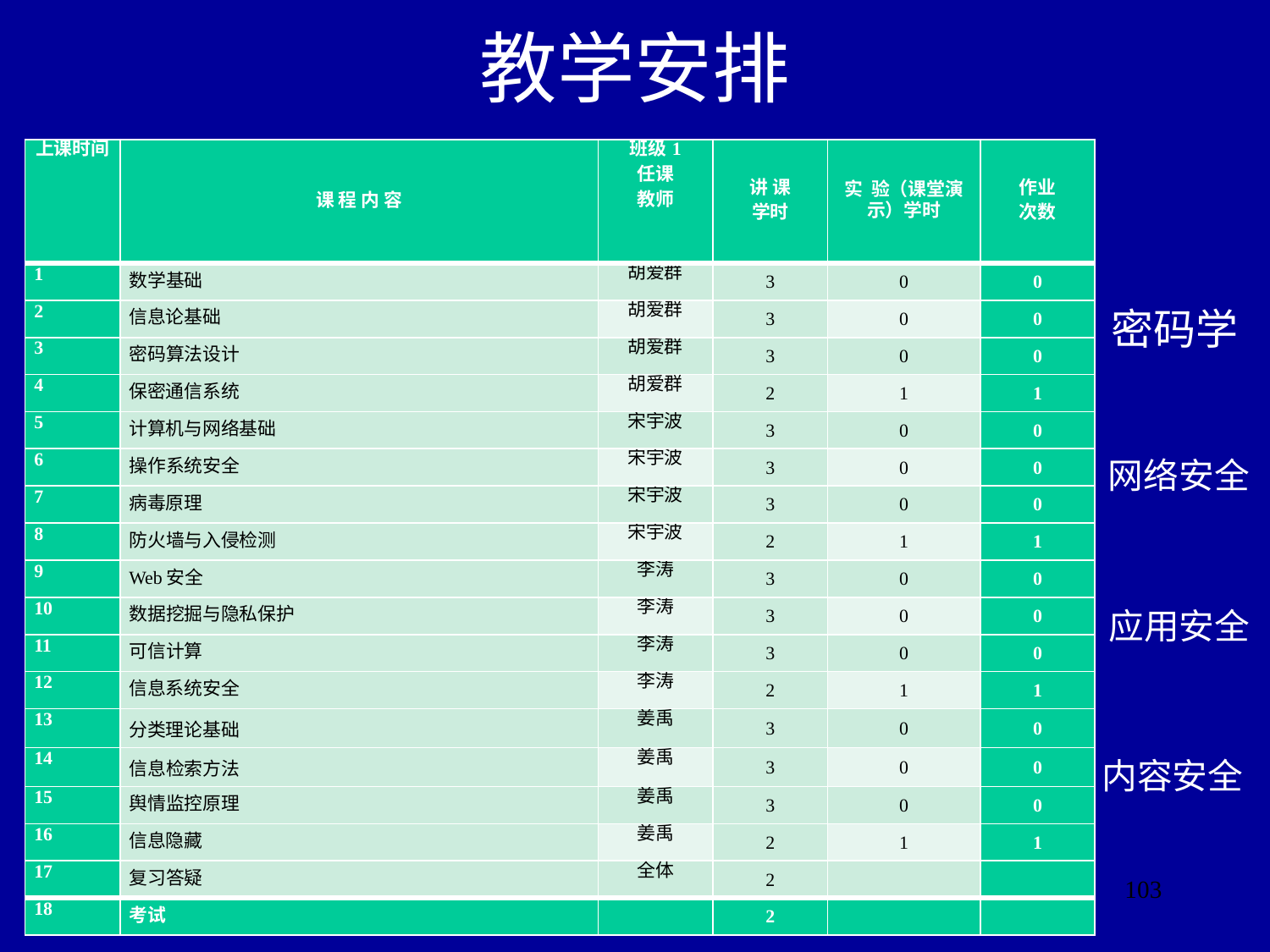

# 教学安排
| 上课时间 | 课 程 内 容 | 班级1 任课 教师 | 讲 课 学时 | 实 验（课堂演示）学时 | 作业 次数 |
| --- | --- | --- | --- | --- | --- |
| 1 | 数学基础 | 胡爱群 | 3 | 0 | 0 |
| 2 | 信息论基础 | 胡爱群 | 3 | 0 | 0 |
| 3 | 密码算法设计 | 胡爱群 | 3 | 0 | 0 |
| 4 | 保密通信系统 | 胡爱群 | 2 | 1 | 1 |
| 5 | 计算机与网络基础 | 宋宇波 | 3 | 0 | 0 |
| 6 | 操作系统安全 | 宋宇波 | 3 | 0 | 0 |
| 7 | 病毒原理 | 宋宇波 | 3 | 0 | 0 |
| 8 | 防火墙与入侵检测 | 宋宇波 | 2 | 1 | 1 |
| 9 | Web安全 | 李涛 | 3 | 0 | 0 |
| 10 | 数据挖掘与隐私保护 | 李涛 | 3 | 0 | 0 |
| 11 | 可信计算 | 李涛 | 3 | 0 | 0 |
| 12 | 信息系统安全 | 李涛 | 2 | 1 | 1 |
| 13 | 分类理论基础 | 姜禹 | 3 | 0 | 0 |
| 14 | 信息检索方法 | 姜禹 | 3 | 0 | 0 |
| 15 | 舆情监控原理 | 姜禹 | 3 | 0 | 0 |
| 16 | 信息隐藏 | 姜禹 | 2 | 1 | 1 |
| 17 | 复习答疑 | 全体 | 2 |  |  |
| 18 | 考试 |  | 2 |  |  |
密码学
网络安全
应用安全
内容安全
2017/9/24
103